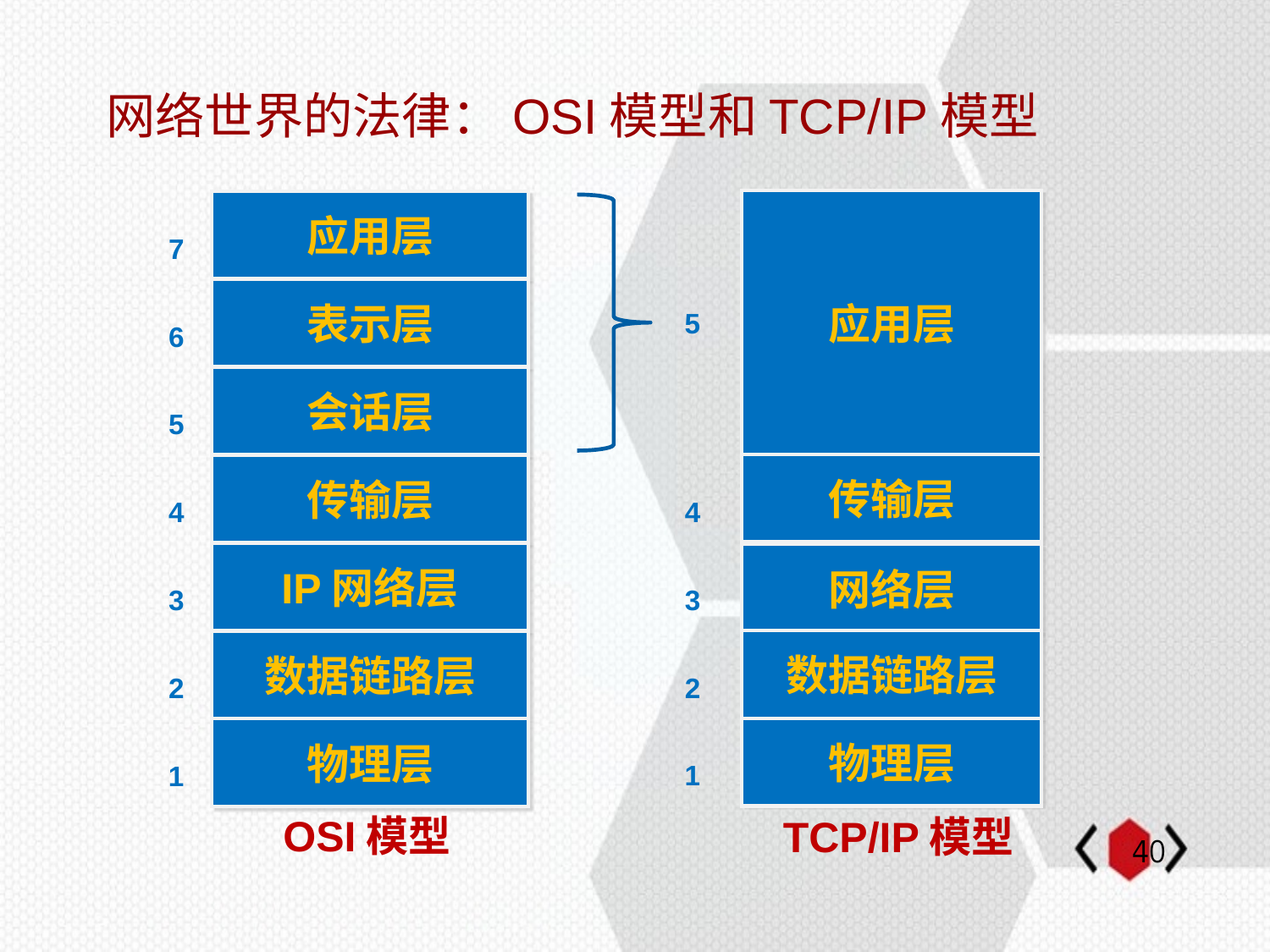

# 网络世界的法律：OSI模型和TCP/IP模型
应用层
传输层
网络层
数据链路层
物理层
5
4
3
2
1
TCP/IP模型
应用层
表示层
会话层
传输层
IP网络层
数据链路层
物理层
7
6
5
4
3
2
1

OSI模型
40